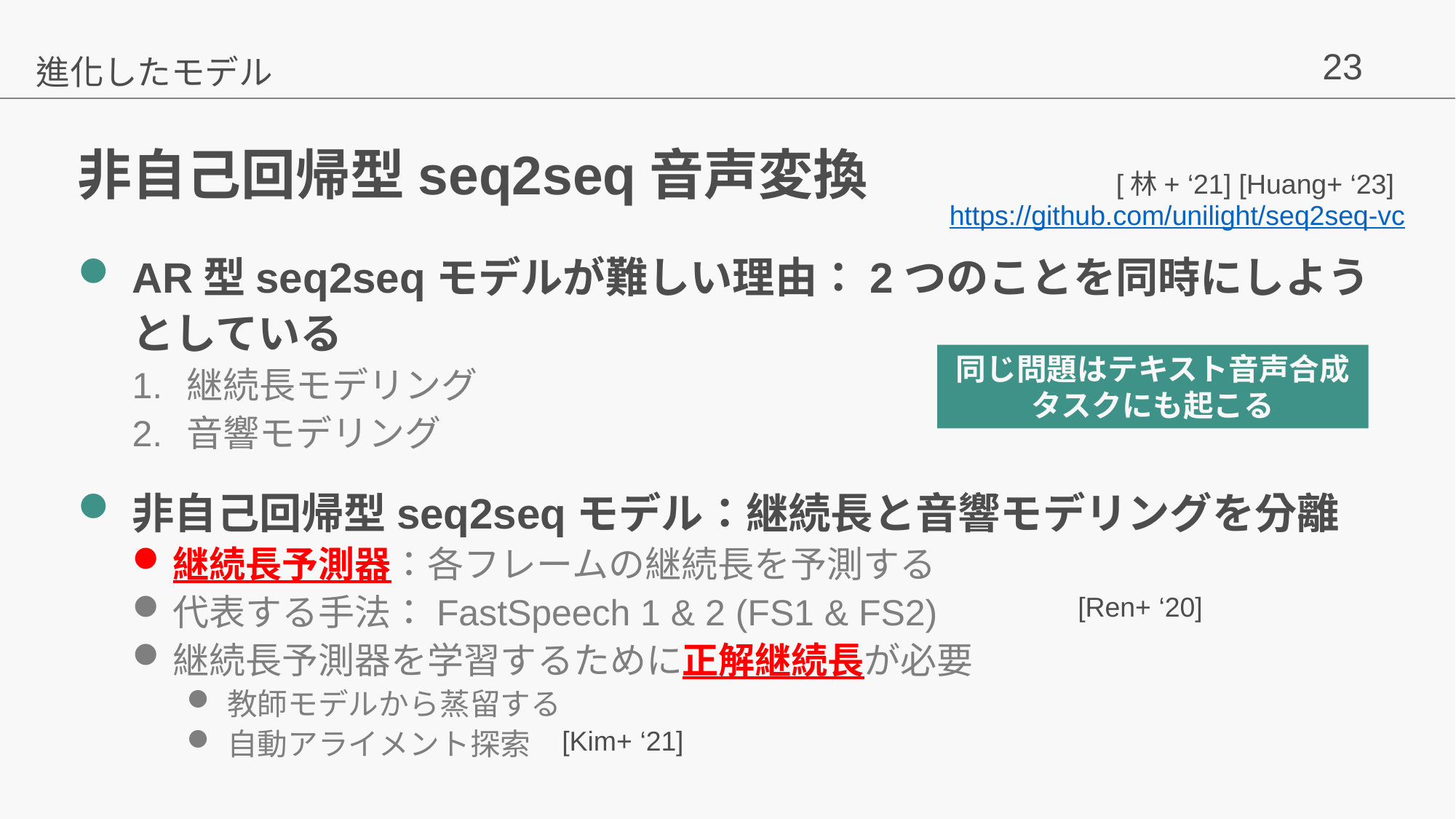

進化したモデル
# 非自己回帰型seq2seq音声変換
[林+ ‘21] [Huang+ ‘23]
https://github.com/unilight/seq2seq-vc
AR型seq2seqモデルが難しい理由：2つのことを同時にしようとしている
継続長モデリング
音響モデリング
非自己回帰型seq2seqモデル：継続長と音響モデリングを分離
継続長予測器：各フレームの継続長を予測する
代表する手法：FastSpeech 1 & 2 (FS1 & FS2)
継続長予測器を学習するために正解継続長が必要
教師モデルから蒸留する
自動アライメント探索
同じ問題はテキスト音声合成タスクにも起こる
[Ren+ ‘20]
[Kim+ ‘21]